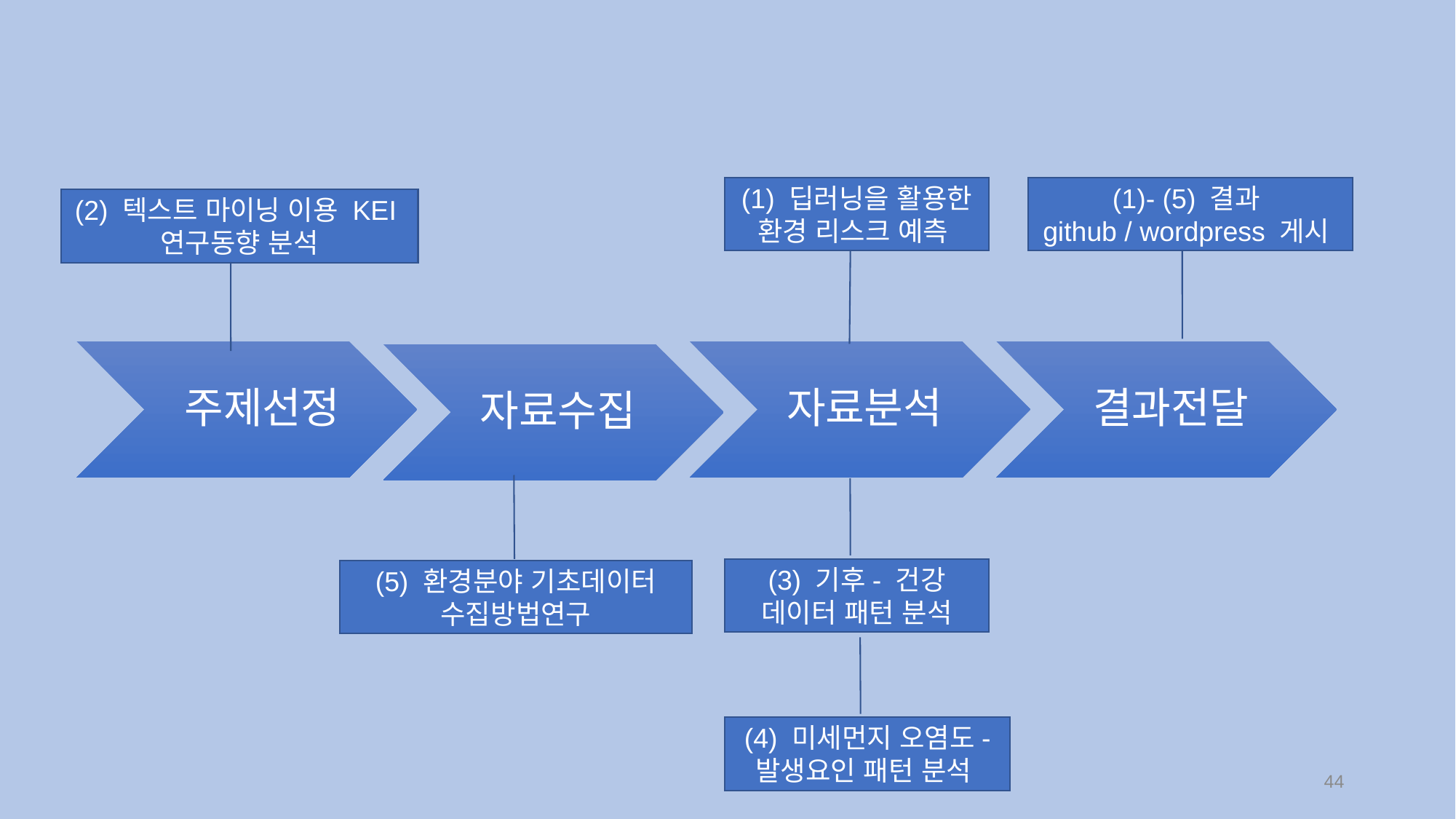

주제선정
자료수집
자료분석
결과전달
(1) 딥러닝을 활용한 환경 리스크 예측
(1)- (5) 결과
github / wordpress 게시
(2) 텍스트 마이닝 이용 KEI  연구동향 분석
(3) 기후- 건강 데이터 패턴 분석
(5) 환경분야 기초데이터 수집방법연구
(4) 미세먼지 오염도- 발생요인 패턴 분석
44